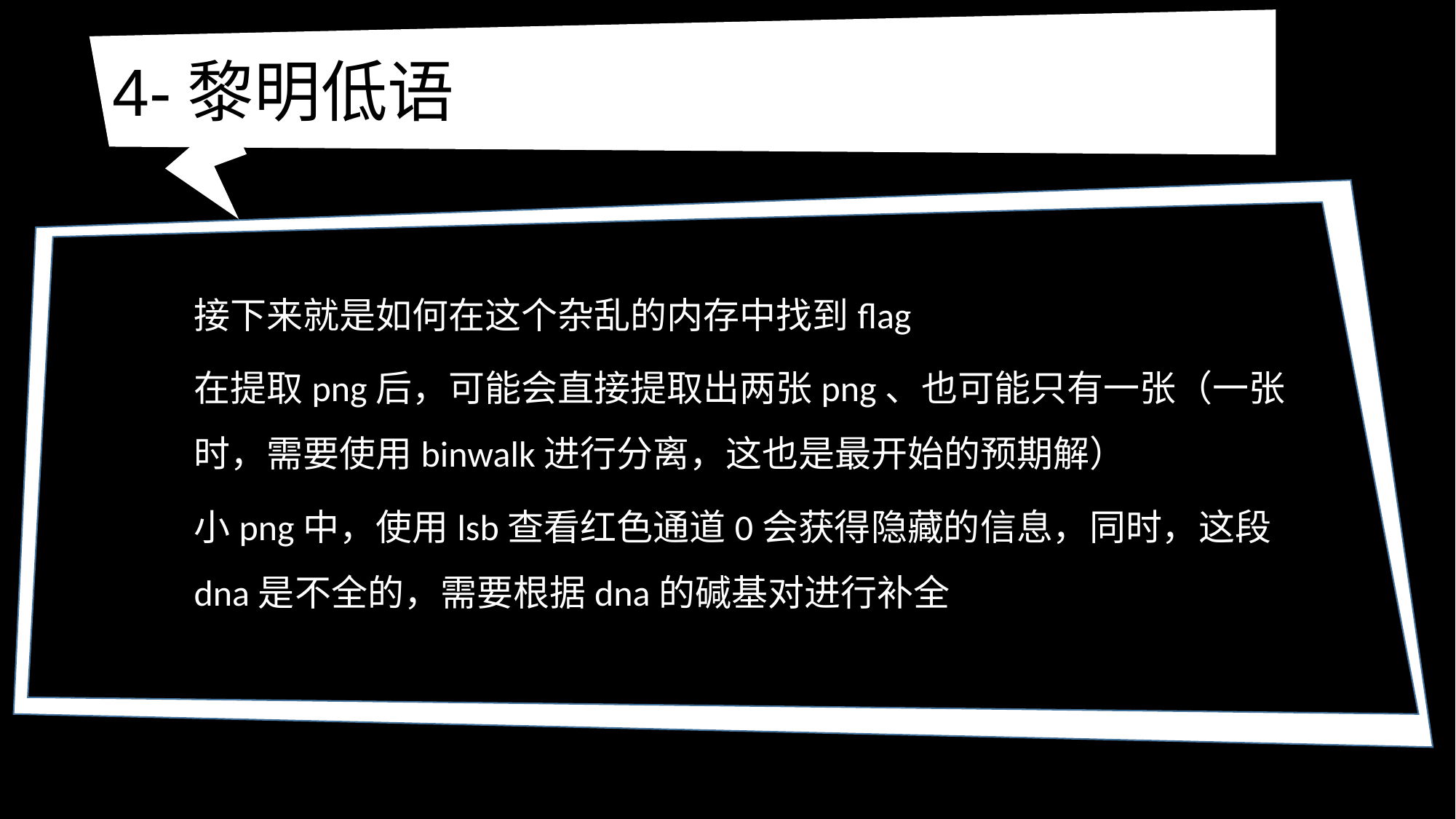

# 4-黎明低语
接下来就是如何在这个杂乱的内存中找到flag
在提取png后，可能会直接提取出两张png、也可能只有一张（一张时，需要使用binwalk进行分离，这也是最开始的预期解）
小png中，使用lsb查看红色通道0会获得隐藏的信息，同时，这段dna是不全的，需要根据dna的碱基对进行补全